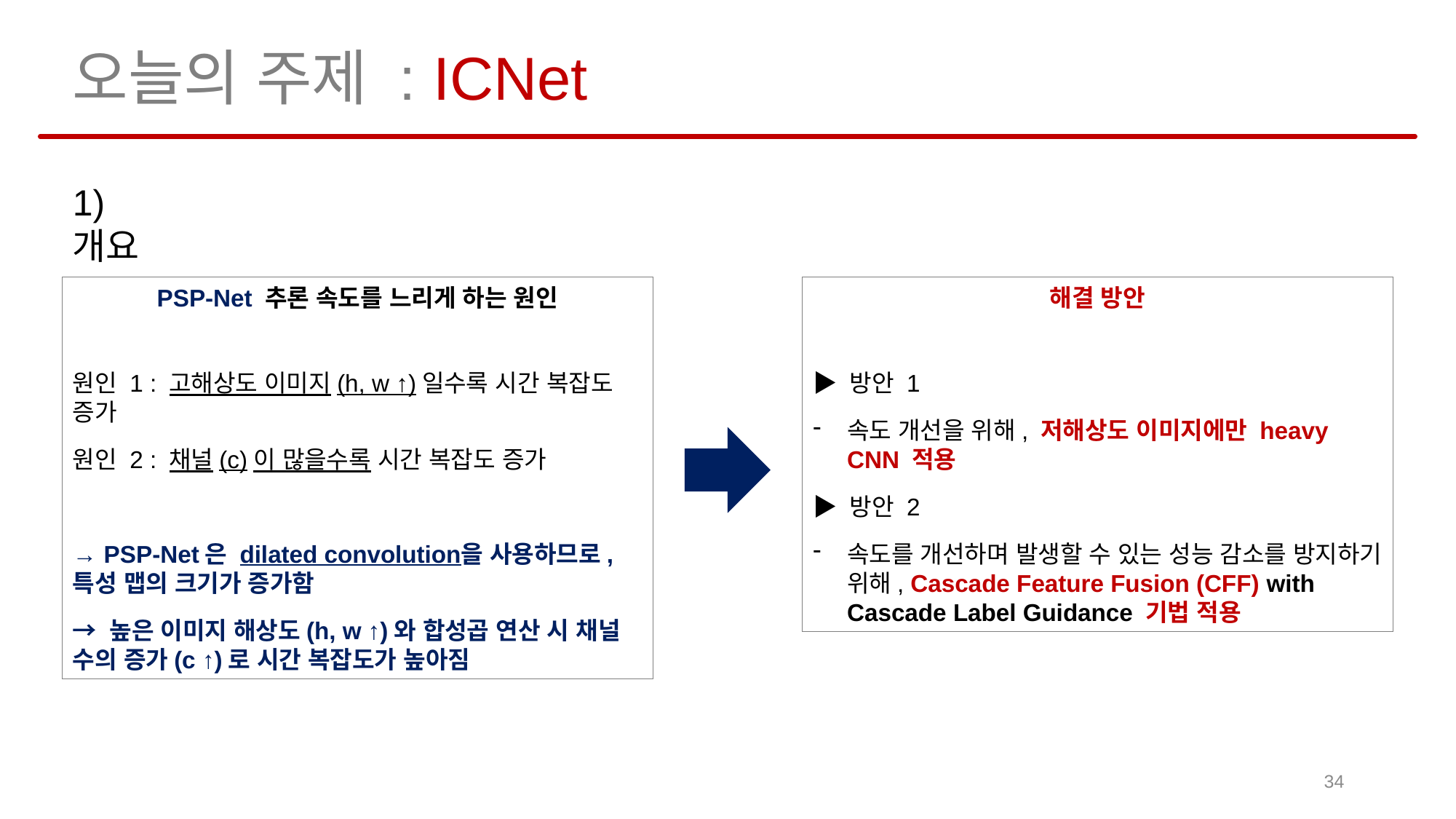

오늘의 주제 : ICNet
1) 개요
PSP-Net 추론 속도를 느리게 하는 원인

원인 1 : 고해상도 이미지(h, w ↑)일수록 시간 복잡도 증가
원인 2 : 채널(c)이 많을수록 시간 복잡도 증가

→ PSP-Net은 dilated convolution을 사용하므로, 특성 맵의 크기가 증가함
→ 높은 이미지 해상도(h, w ↑)와 합성곱 연산 시 채널 수의 증가(c ↑)로 시간 복잡도가 높아짐
해결 방안

▶ 방안 1
속도 개선을 위해, 저해상도 이미지에만 heavy CNN 적용
▶ 방안 2
속도를 개선하며 발생할 수 있는 성능 감소를 방지하기 위해, Cascade Feature Fusion (CFF) with Cascade Label Guidance 기법 적용

34